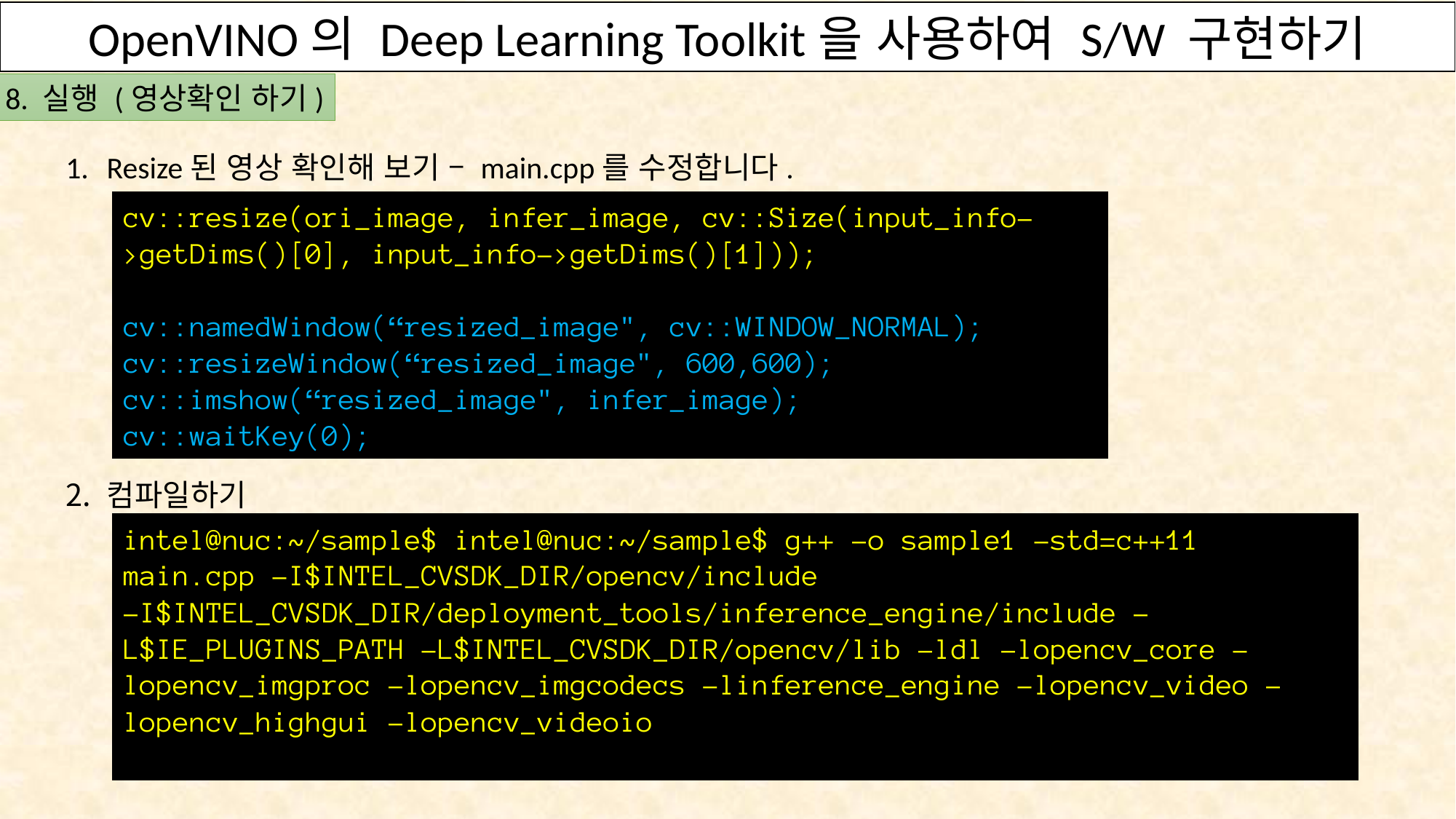

OpenVINO의 Deep Learning Toolkit을 사용하여 S/W 구현하기
8. 실행 (영상확인 하기)
Resize된 영상 확인해 보기 – main.cpp를 수정합니다.

컴파일하기

cv::resize(ori_image, infer_image, cv::Size(input_info->getDims()[0], input_info->getDims()[1]));

cv::namedWindow(“resized_image", cv::WINDOW_NORMAL);
cv::resizeWindow(“resized_image", 600,600);
cv::imshow(“resized_image", infer_image);
cv::waitKey(0);
intel@nuc:~/sample$ intel@nuc:~/sample$ g++ -o sample1 -std=c++11 main.cpp -I$INTEL_CVSDK_DIR/opencv/include -I$INTEL_CVSDK_DIR/deployment_tools/inference_engine/include -L$IE_PLUGINS_PATH -L$INTEL_CVSDK_DIR/opencv/lib -ldl -lopencv_core -lopencv_imgproc -lopencv_imgcodecs -linference_engine -lopencv_video -lopencv_highgui -lopencv_videoio